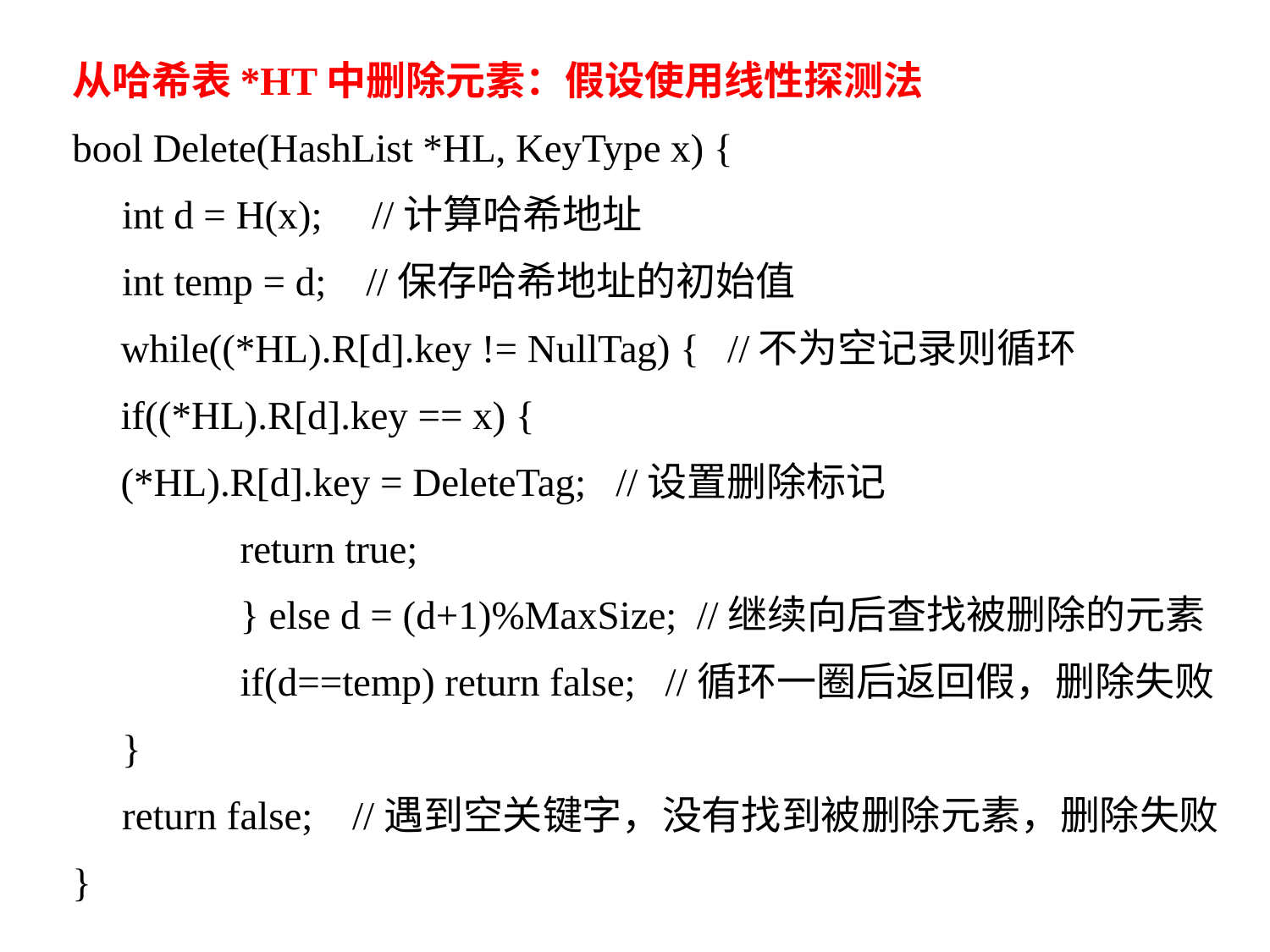

从哈希表*HT中删除元素：假设使用线性探测法
bool Delete(HashList *HL, KeyType x) {
     int d = H(x);     //计算哈希地址
     int temp = d;    //保存哈希地址的初始值
	while((*HL).R[d].key != NullTag) {	 //不为空记录则循环
		if((*HL).R[d].key == x) {
			(*HL).R[d].key = DeleteTag;   //设置删除标记
		  	return true;
        	} else d = (d+1)%MaxSize;  //继续向后查找被删除的元素
        	if(d==temp) return false;   //循环一圈后返回假，删除失败
     }
     return false;    //遇到空关键字，没有找到被删除元素，删除失败
}